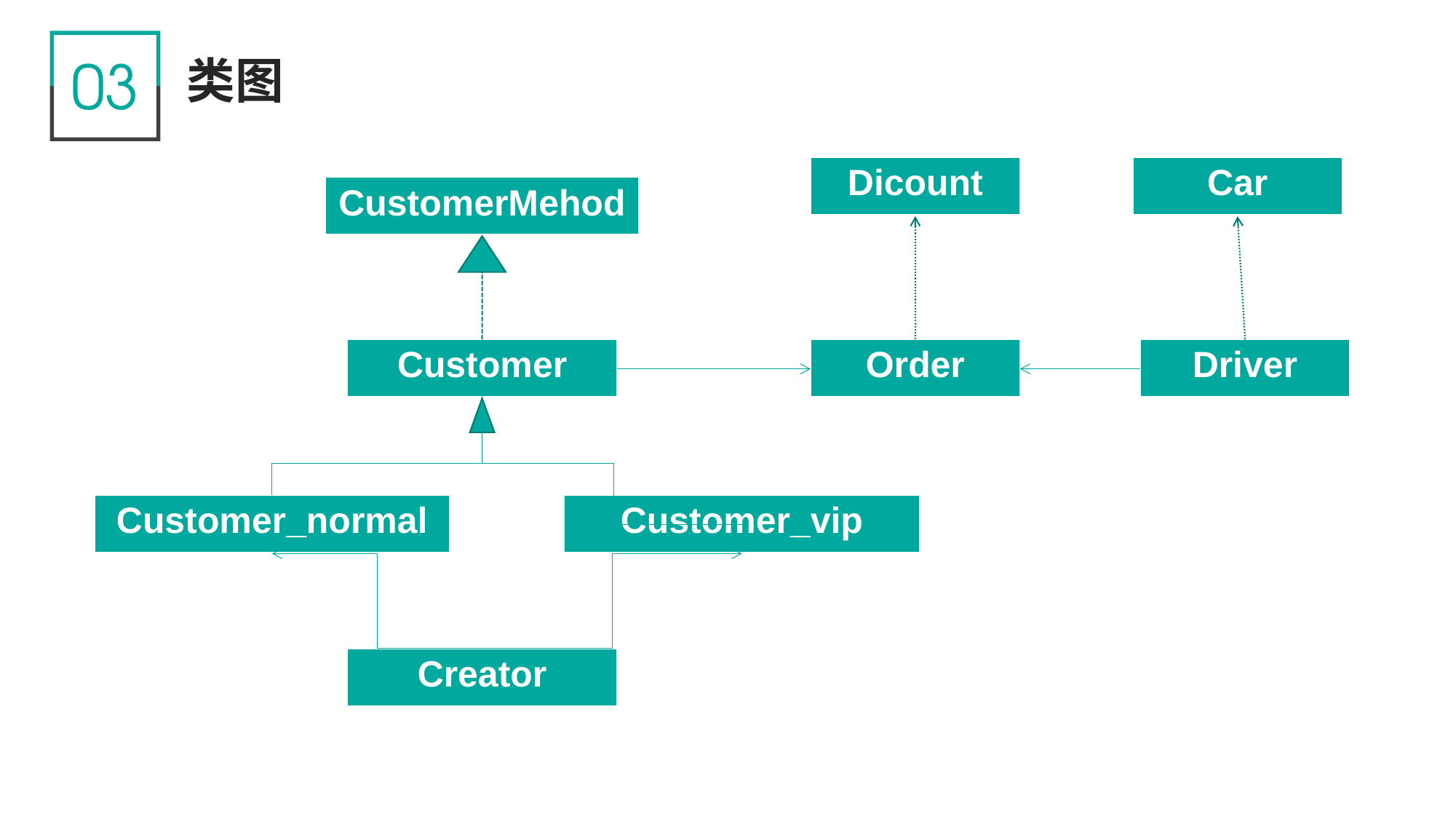

03
类图

| Dicount |
| --- |
| Car |
| --- |
| CustomerMehod |
| --- |

| Customer |
| --- |
| Order |
| --- |
| Driver |
| --- |

| Customer\_normal |
| --- |
| Customer\_vip |
| --- |
| Creator |
| --- |